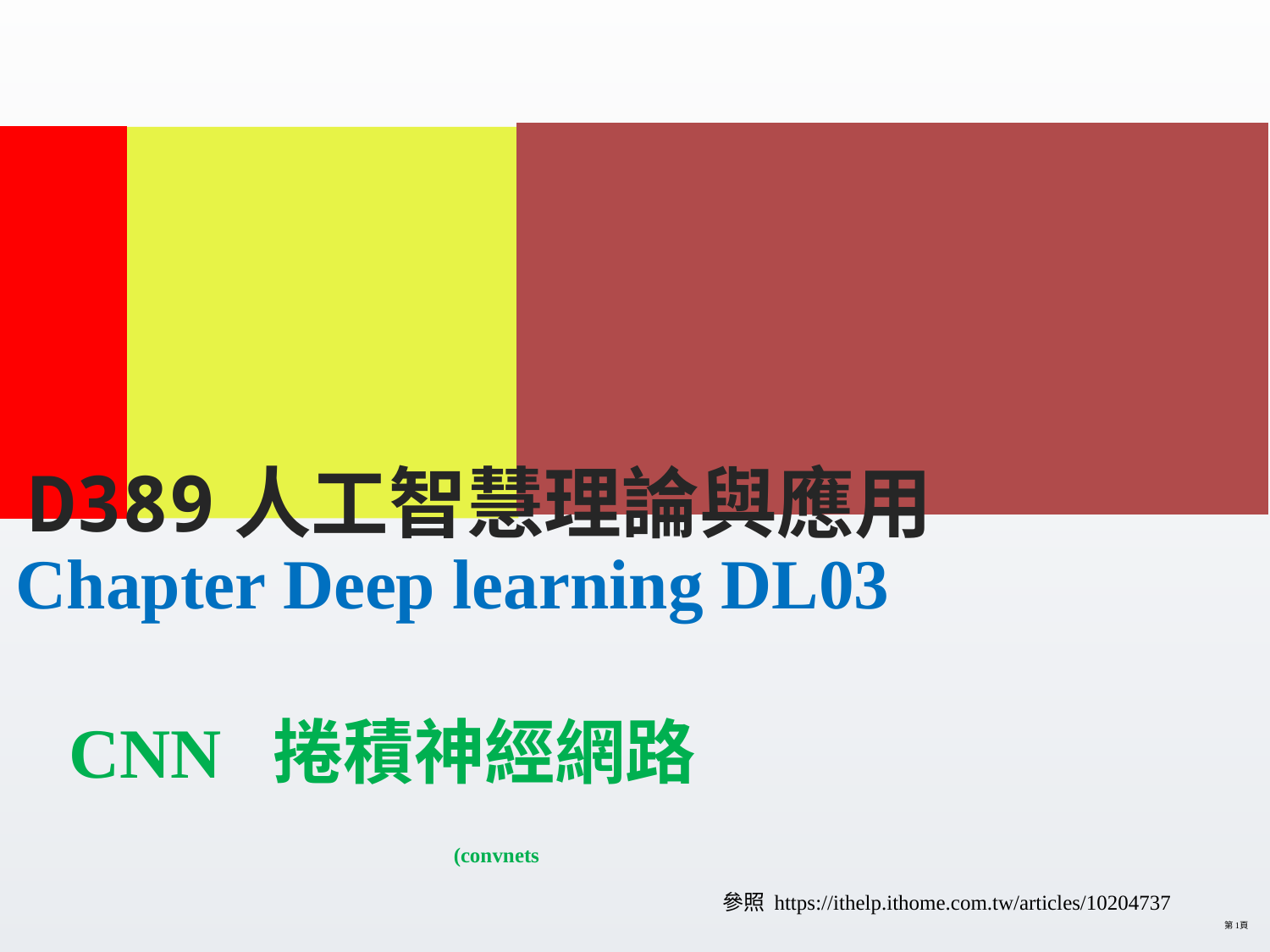

D389人工智慧理論與應用
# Chapter Deep learning DL03 CNN  捲積神經網路 　　　　　　  (convnets

參照 https://ithelp.ithome.com.tw/articles/10204737